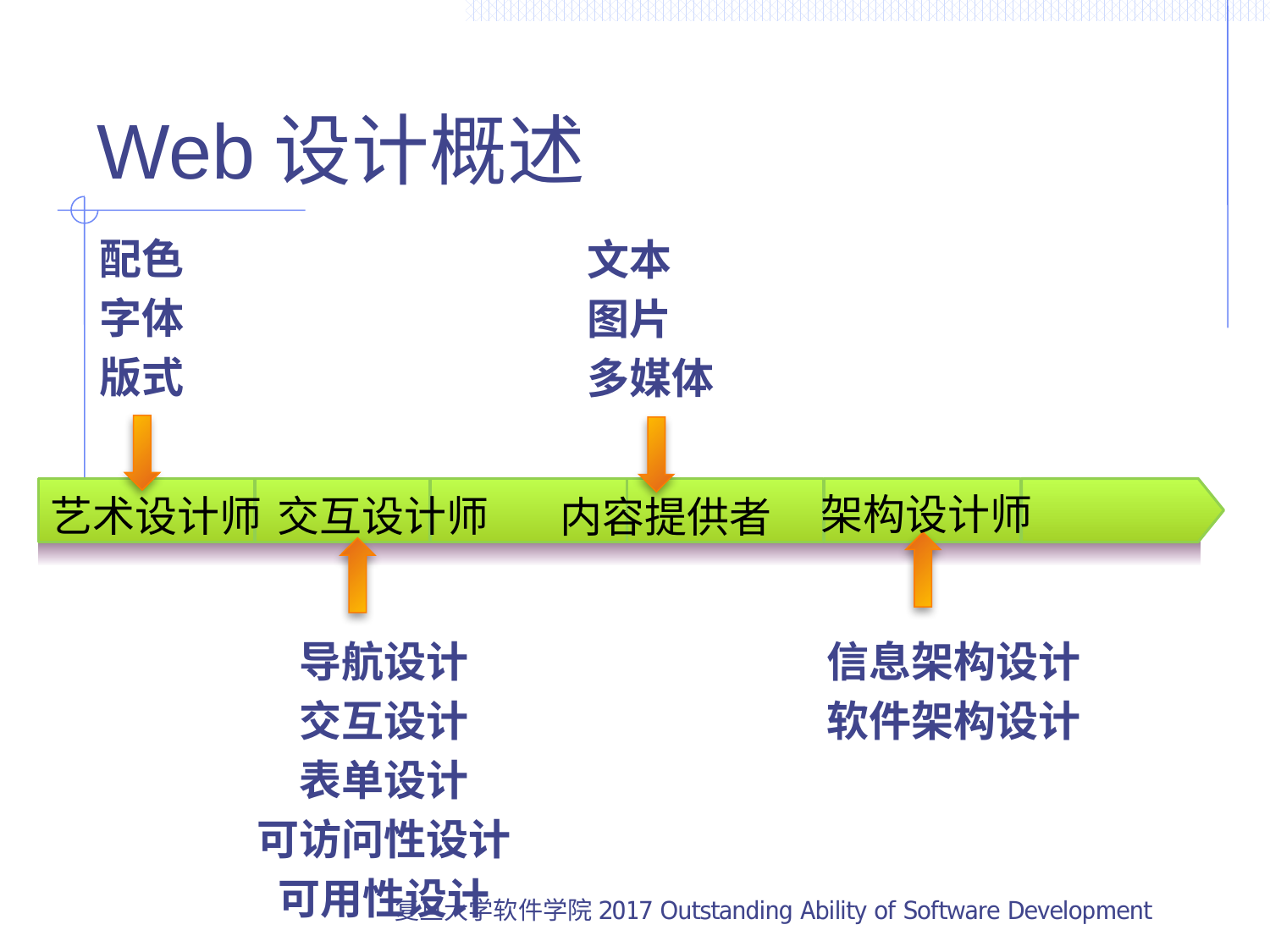

# Web设计概述
配色
字体
版式
文本
图片
多媒体

 交互设计师
艺术设计师

架构设计师
 内容提供者

导航设计
交互设计
表单设计
可访问性设计
可用性设计
信息架构设计
软件架构设计